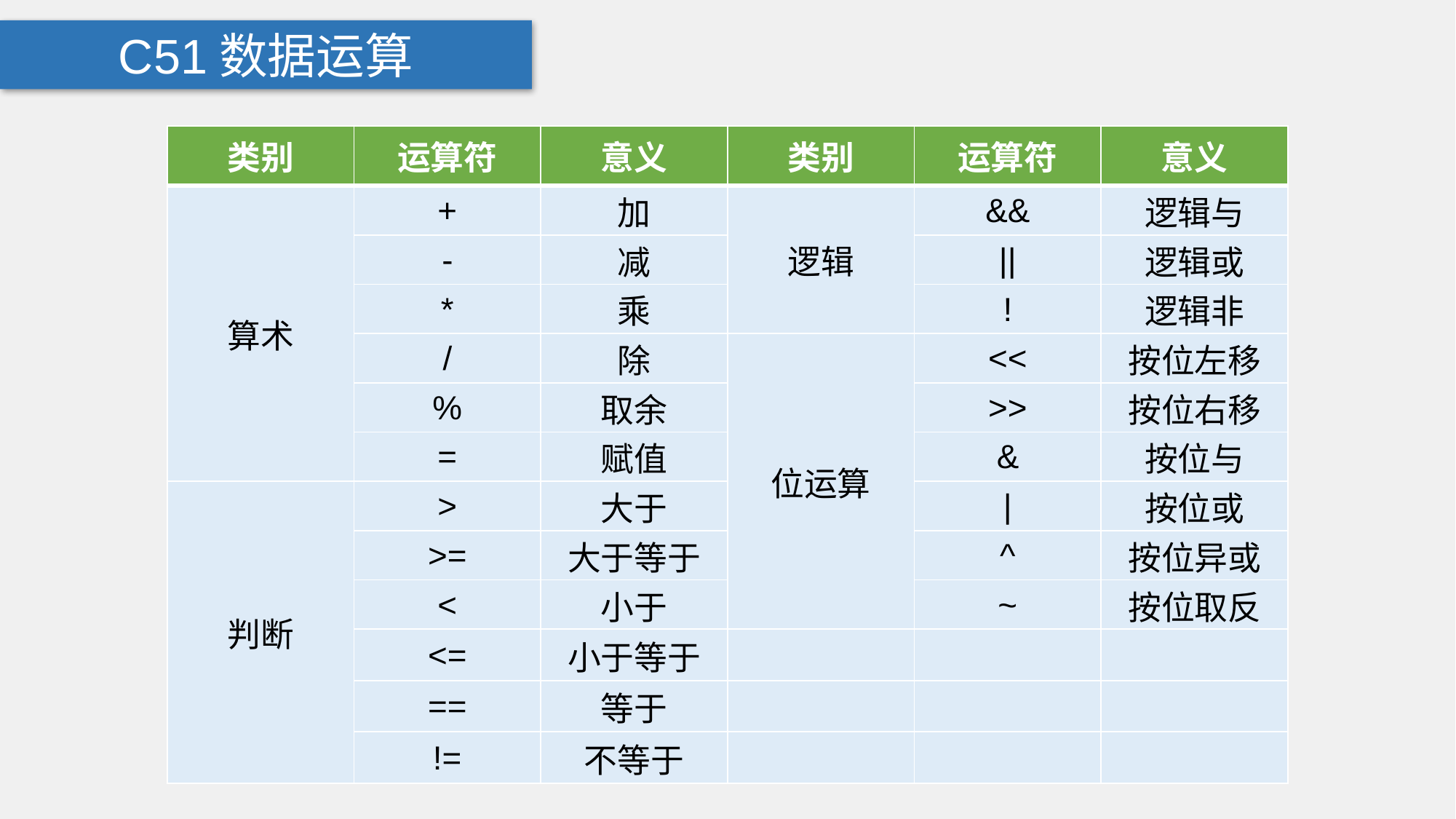

C51数据运算
| 类别 | 运算符 | 意义 | 类别 | 运算符 | 意义 |
| --- | --- | --- | --- | --- | --- |
| 算术 | + | 加 | 逻辑 | && | 逻辑与 |
|  | - | 减 |  | || | 逻辑或 |
|  | \* | 乘 |  | ! | 逻辑非 |
|  | / | 除 | 位运算 | << | 按位左移 |
|  | % | 取余 |  | >> | 按位右移 |
|  | = | 赋值 |  | & | 按位与 |
| 判断 | > | 大于 |  | | | 按位或 |
|  | >= | 大于等于 |  | ^ | 按位异或 |
|  | < | 小于 |  | ~ | 按位取反 |
|  | <= | 小于等于 |  |  |  |
|  | == | 等于 |  |  |  |
|  | != | 不等于 |  |  |  |